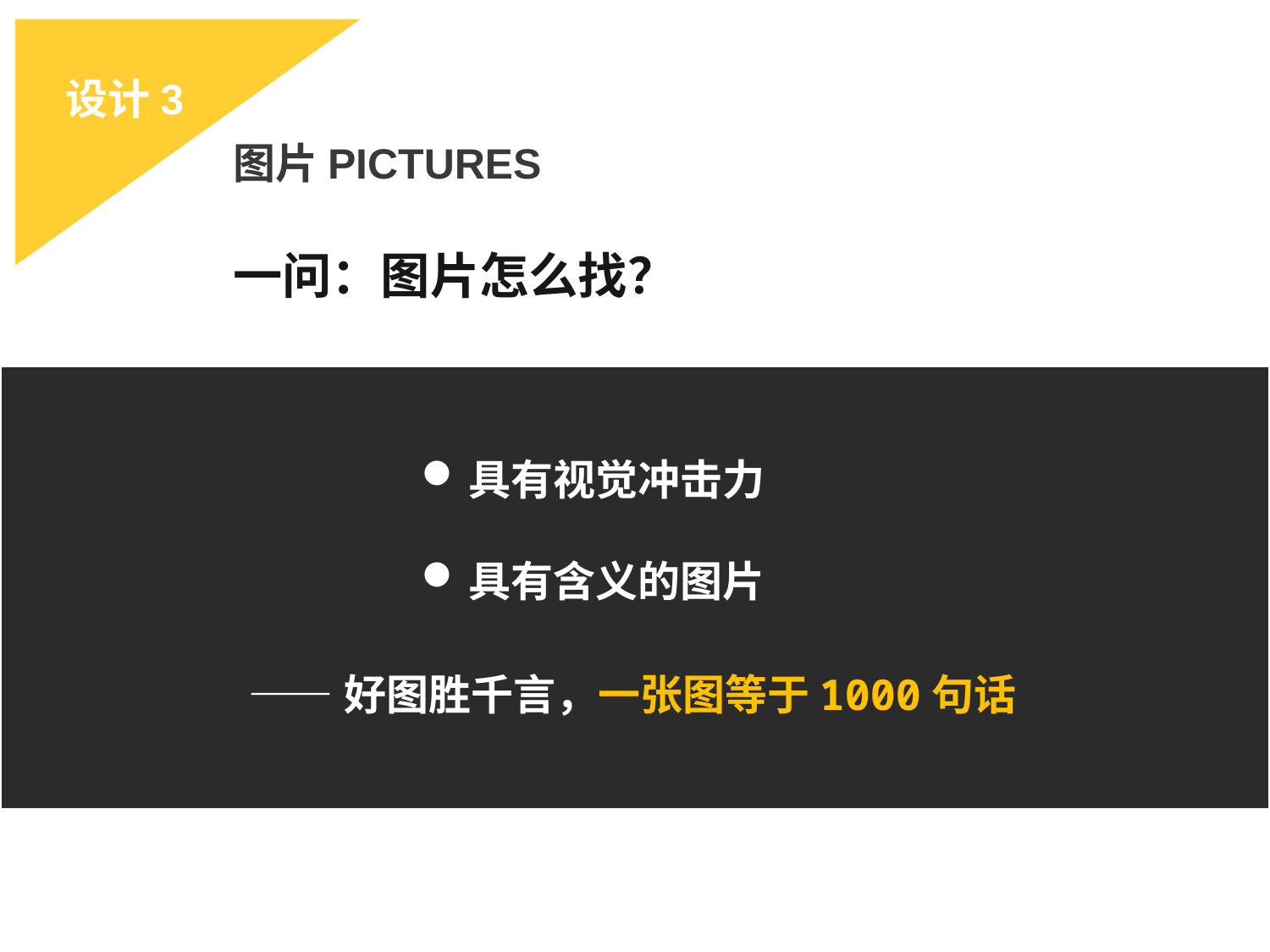

设计3
图片PICTURES
一问：图片怎么找？

具有视觉冲击力

具有含义的图片
——好图胜千言，一张图等于1000句话